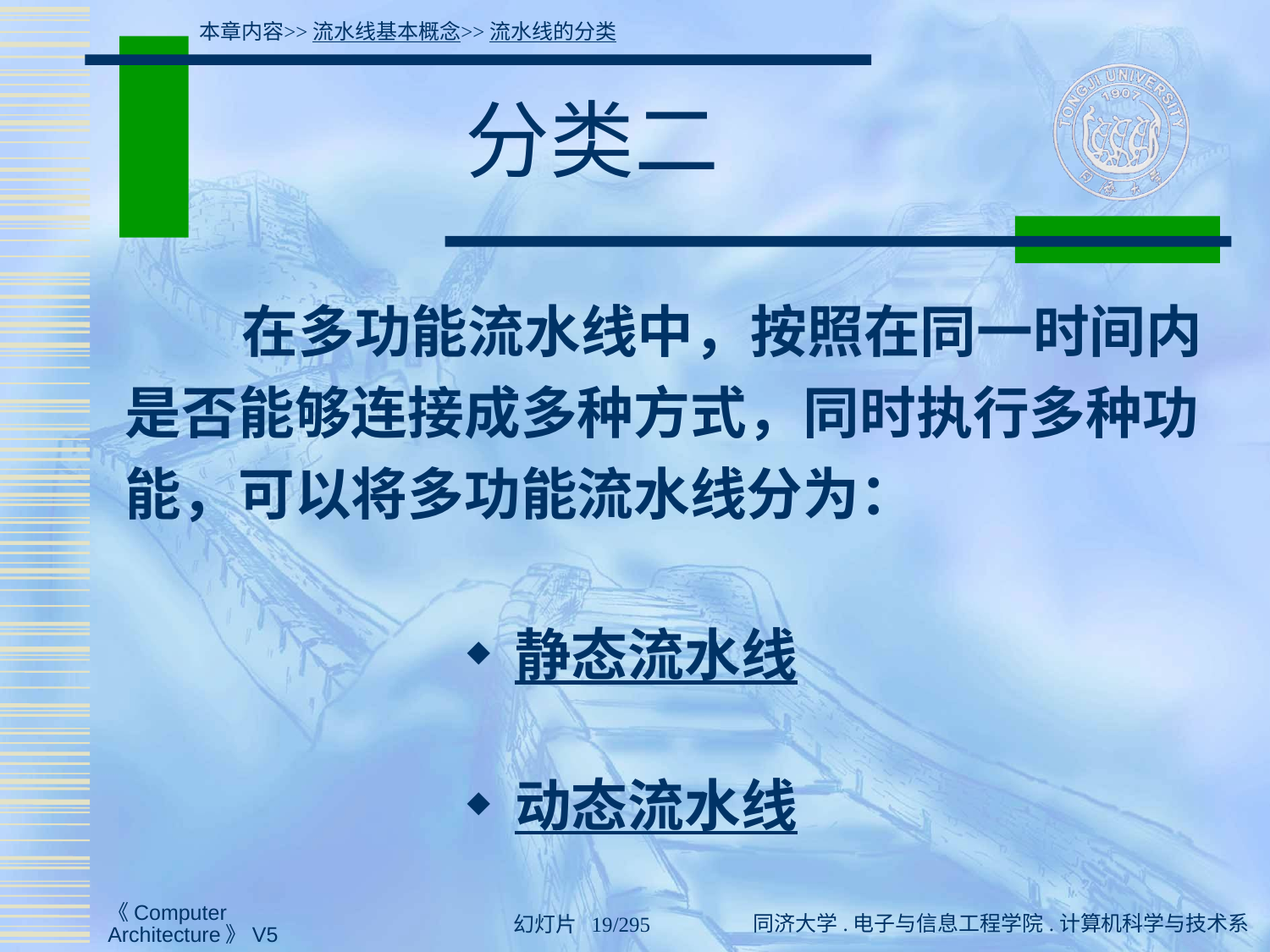

本章内容>>流水线基本概念>>流水线的分类
# 分类二
        在多功能流水线中，按照在同一时间内是否能够连接成多种方式，同时执行多种功能，可以将多功能流水线分为：
静态流水线
动态流水线